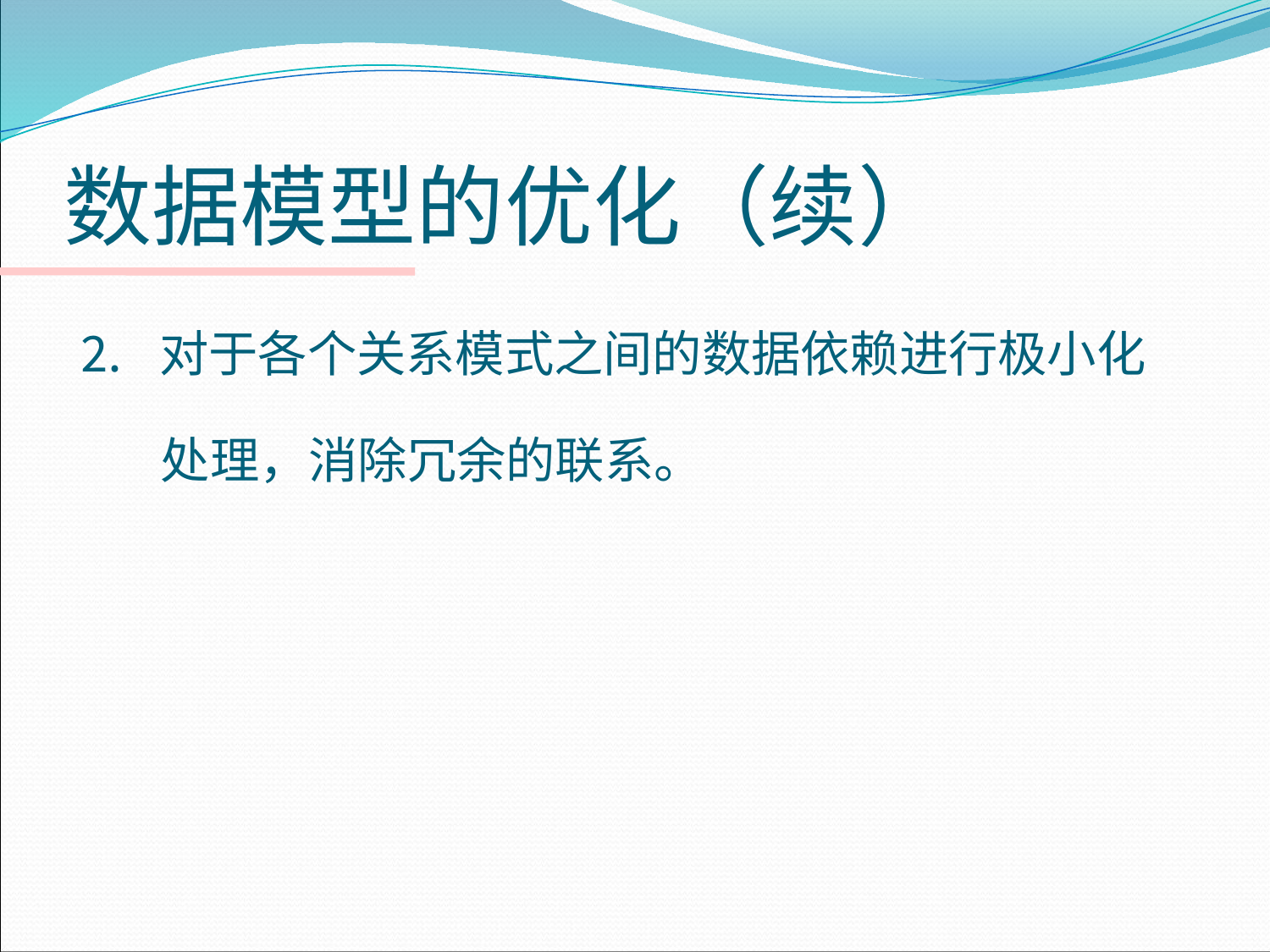

# 数据模型的优化（续）
⒉  对于各个关系模式之间的数据依赖进行极小化处理，消除冗余的联系。

765